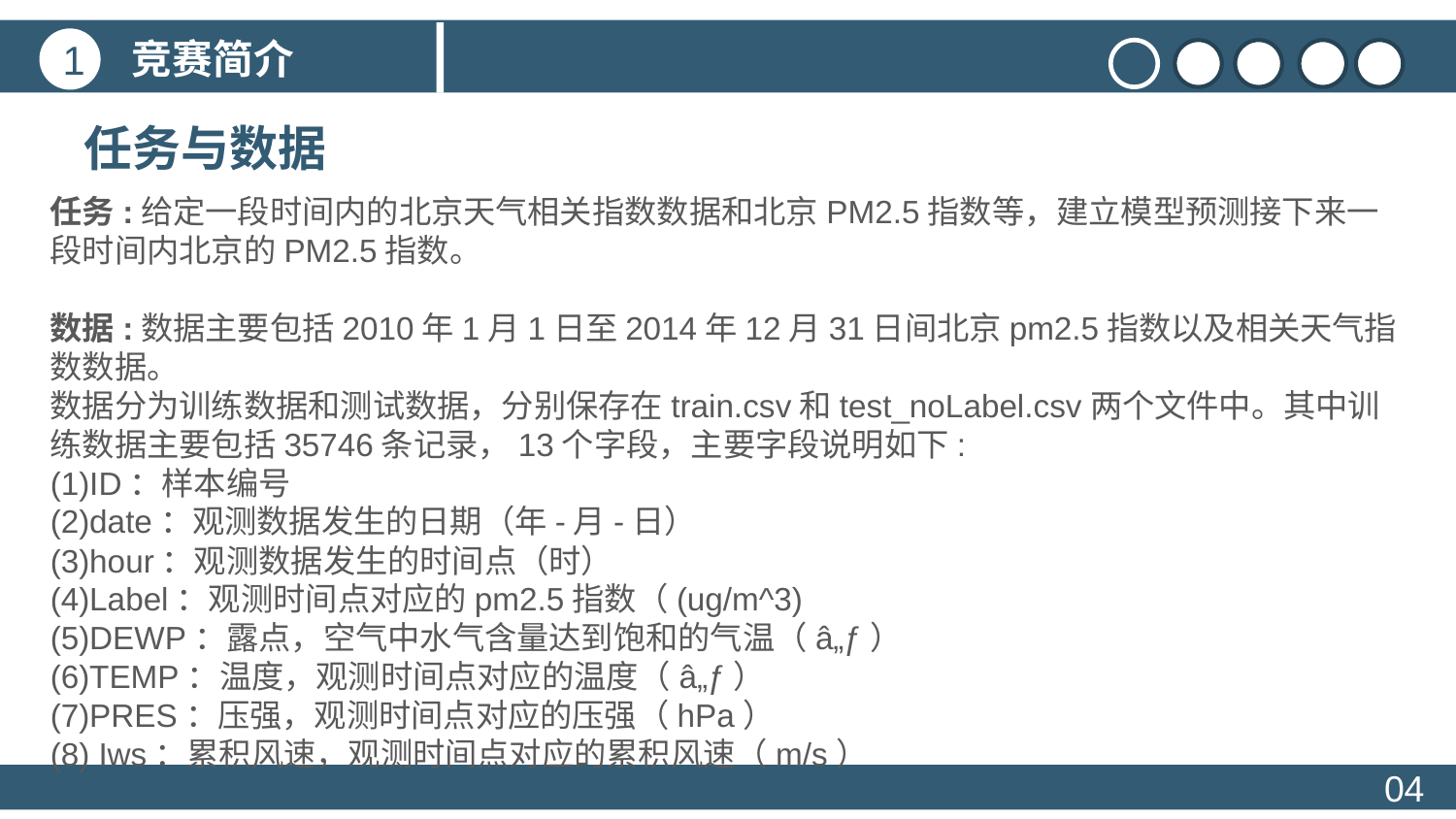

竞赛简介
1
任务与数据
任务:给定一段时间内的北京天气相关指数数据和北京PM2.5指数等，建立模型预测接下来一段时间内北京的PM2.5指数。

数据:数据主要包括2010年1月1日至2014年12月31日间北京pm2.5指数以及相关天气指数数据。
数据分为训练数据和测试数据，分别保存在train.csv和test_noLabel.csv两个文件中。其中训练数据主要包括35746条记录，13个字段，主要字段说明如下:
(1)ID：样本编号
(2)date：观测数据发生的日期（年-月-日）
(3)hour：观测数据发生的时间点（时）
(4)Label：观测时间点对应的pm2.5指数（(ug/m^3)
(5)DEWP：露点，空气中水气含量达到饱和的气温（â„ƒ）
(6)TEMP：温度，观测时间点对应的温度（â„ƒ）
(7)PRES：压强，观测时间点对应的压强（hPa）
(8) Iws：累积风速，观测时间点对应的累积风速（m/s）

04